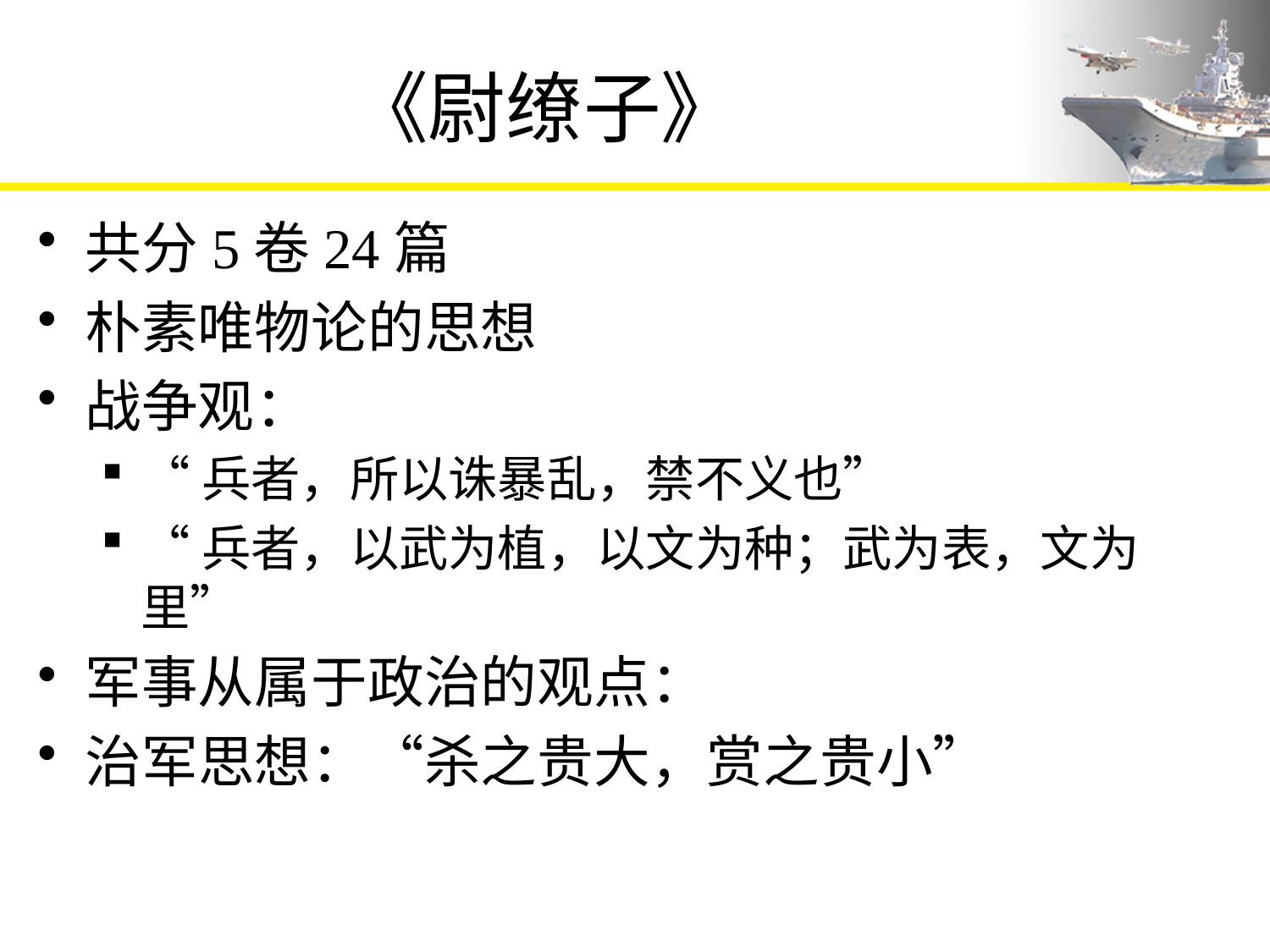

# 《尉缭子》
共分5卷24篇
朴素唯物论的思想
战争观：
“兵者，所以诛暴乱，禁不义也”
“兵者，以武为植，以文为种；武为表，文为里”
军事从属于政治的观点：
治军思想：“杀之贵大，赏之贵小”